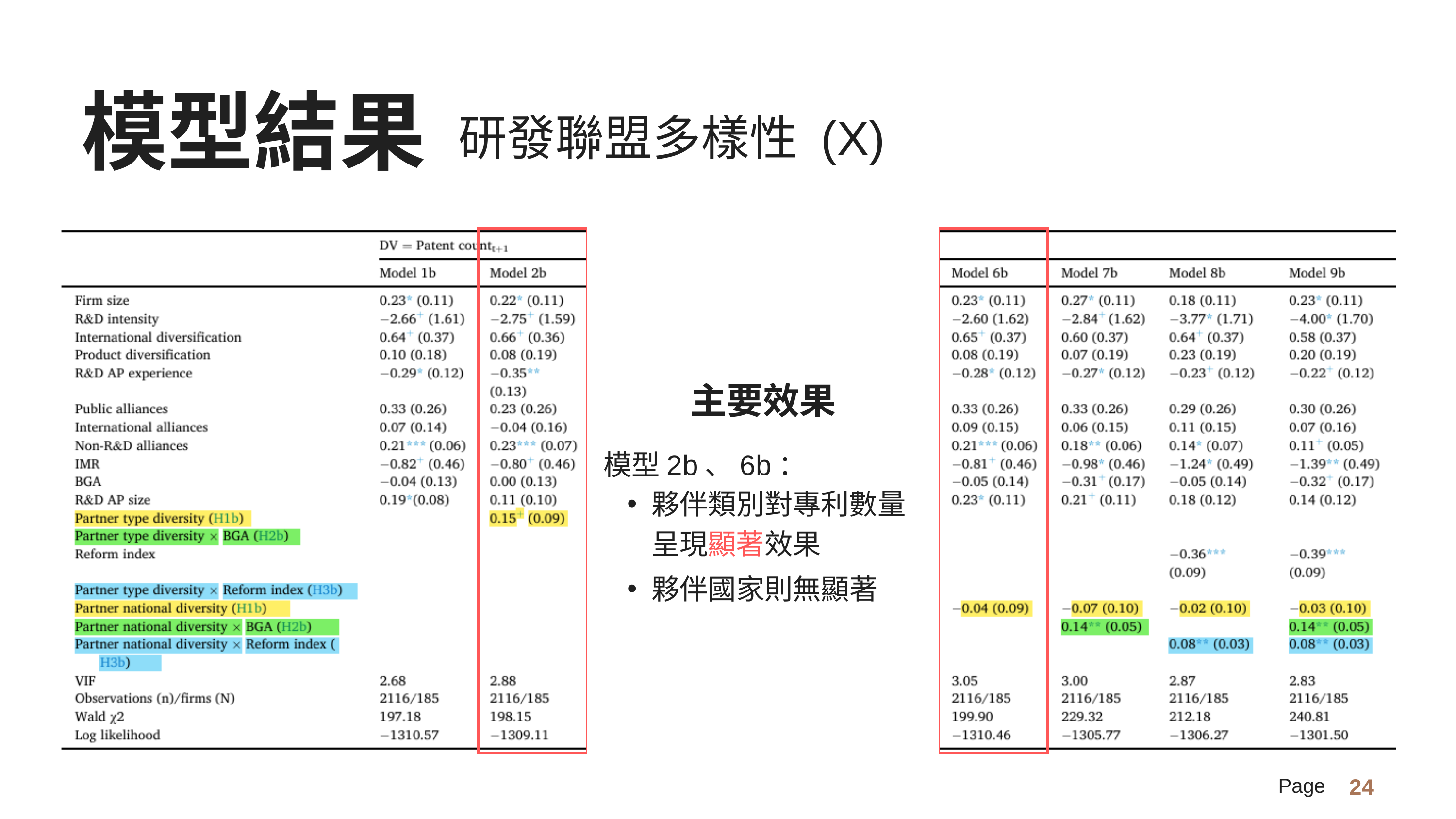

模型結果
研發聯盟多樣性 (X)

主要效果

模型2b、6b：
夥伴類別對專利數量呈現顯著效果
夥伴國家則無顯著
24
Page